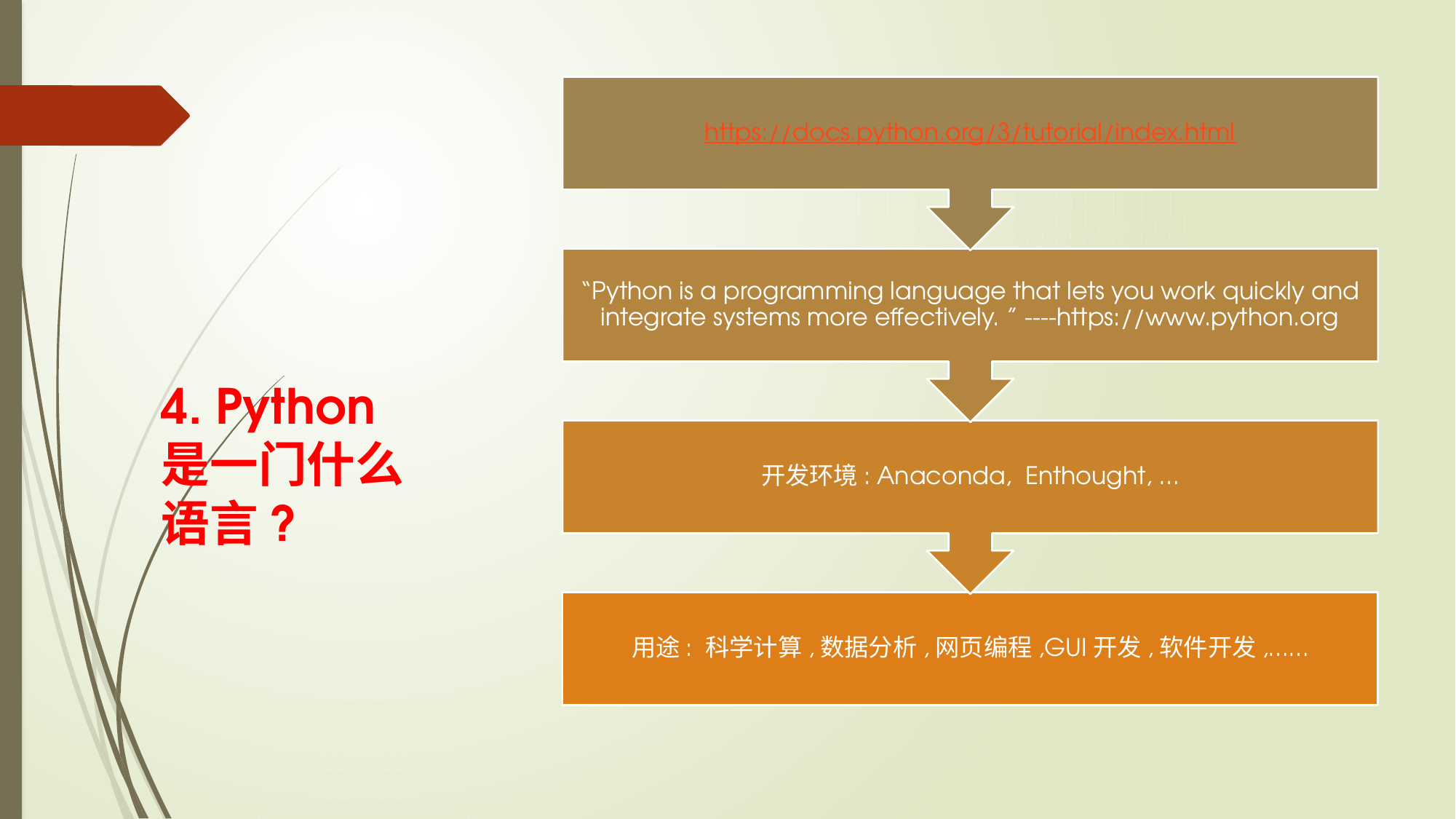

用途: 科学计算,数据分析,网页编程,GUI开发,软件开发,……
开发环境: Anaconda,  Enthought, …
“Python is a programming language that lets you work quickly and integrate systems more effectively. ” ----https://www.python.org
https://docs.python.org/3/tutorial/index.html
# 4. Python 是一门什么语言?